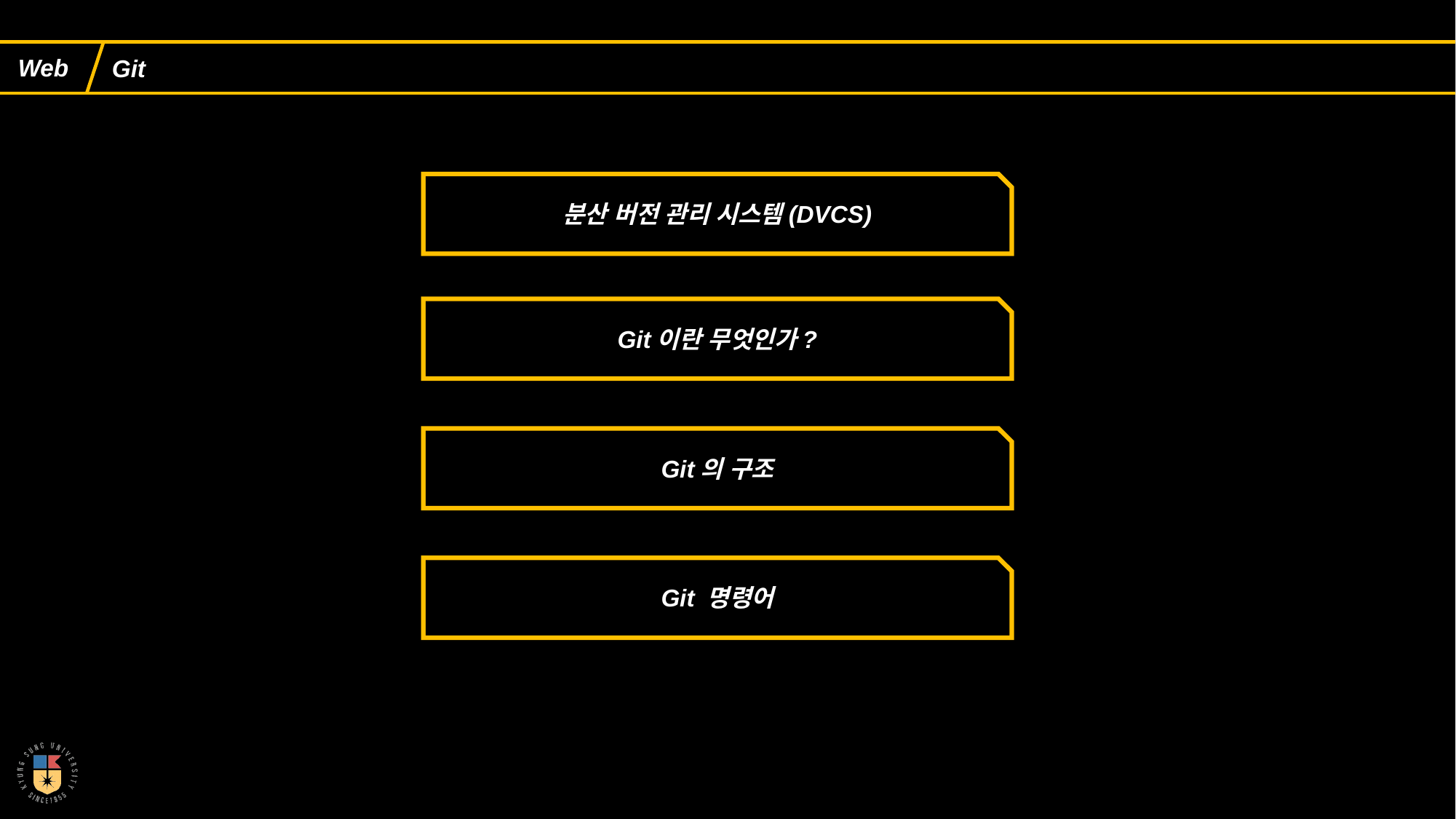

Git

분산 버전 관리 시스템(DVCS)

Git이란 무엇인가?

Git의 구조

Git 명령어